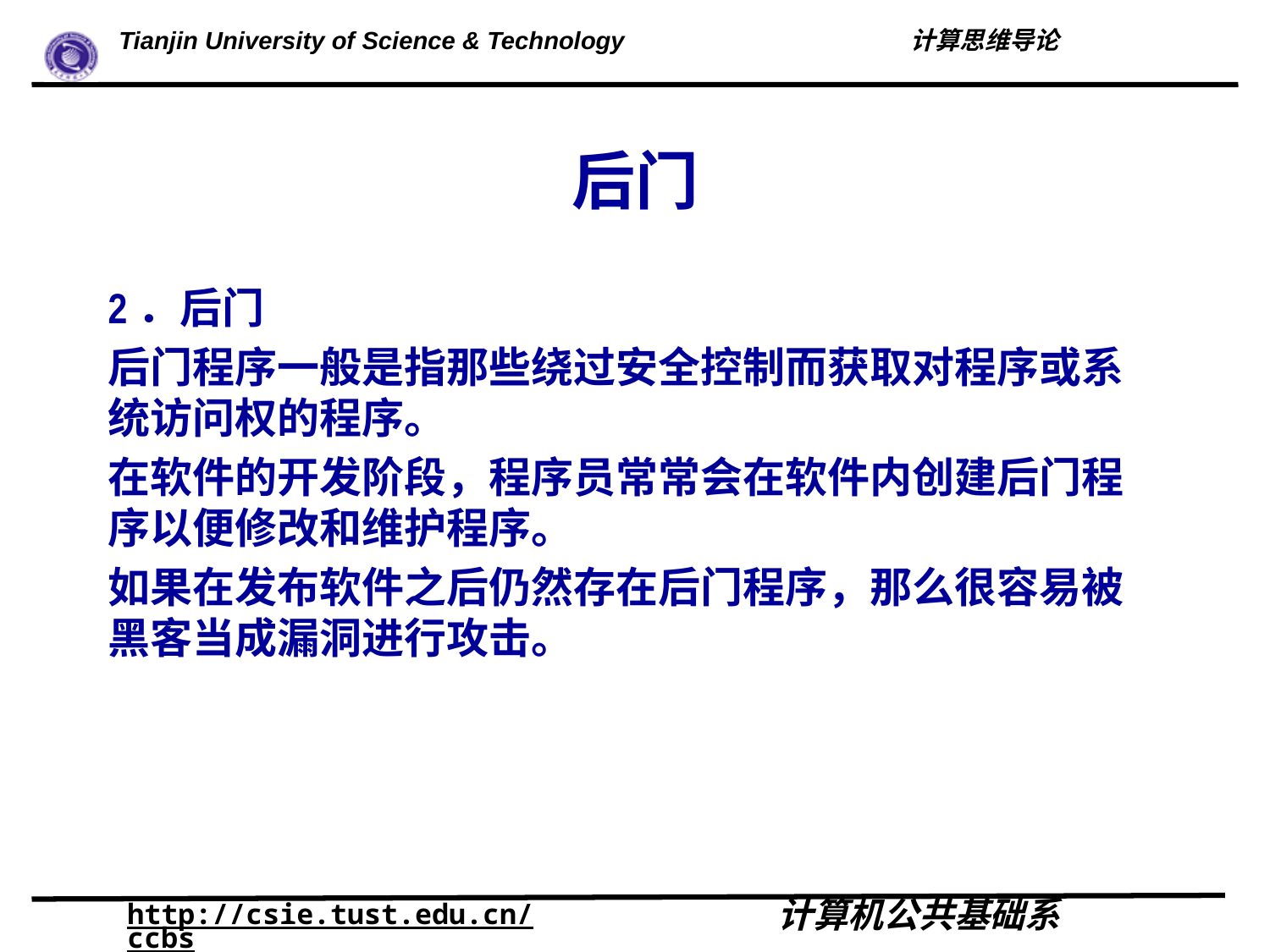

# 后门
2．后门
后门程序一般是指那些绕过安全控制而获取对程序或系统访问权的程序。
在软件的开发阶段，程序员常常会在软件内创建后门程序以便修改和维护程序。
如果在发布软件之后仍然存在后门程序，那么很容易被黑客当成漏洞进行攻击。